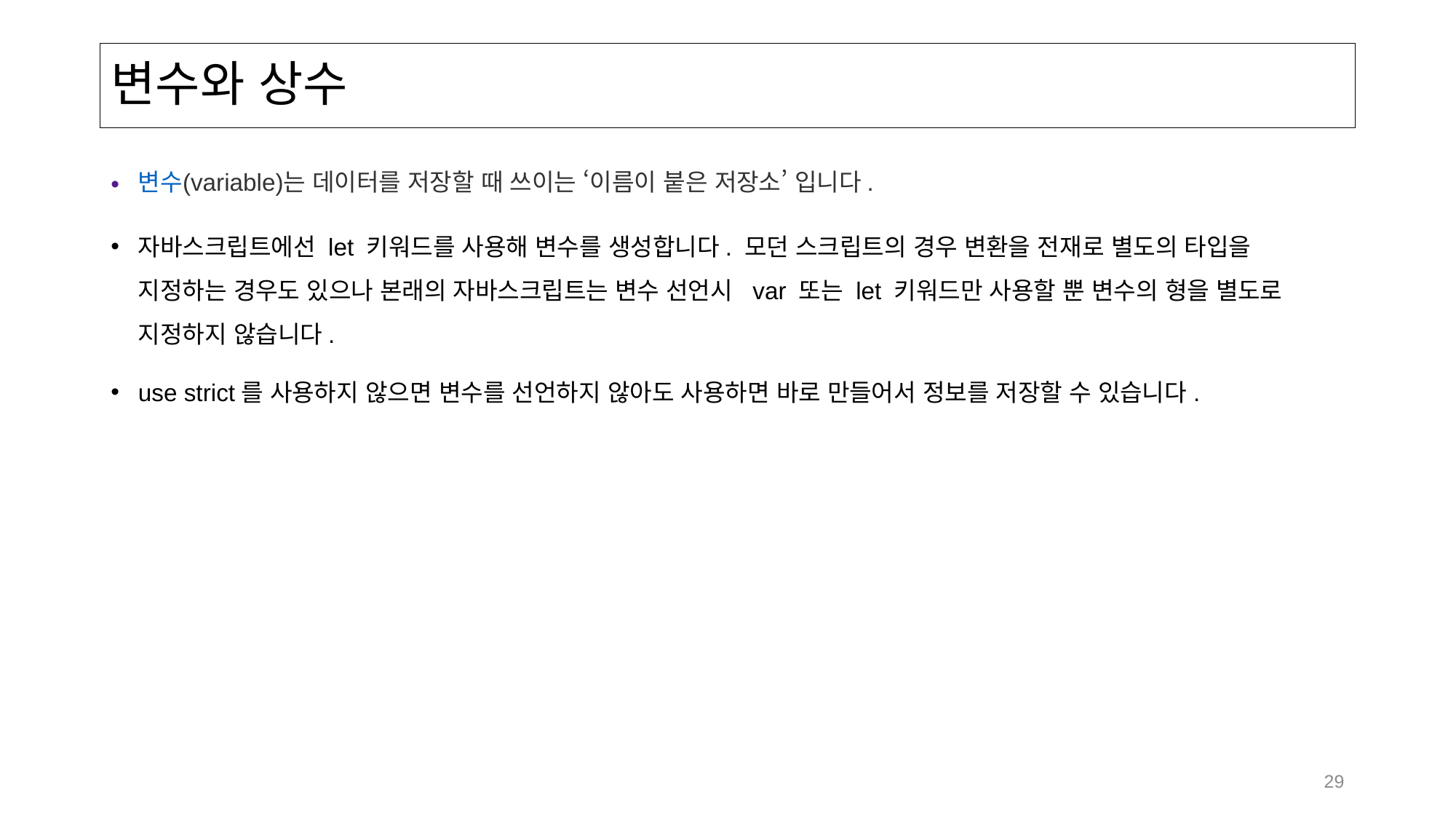

# 변수와 상수
변수(variable)는 데이터를 저장할 때 쓰이는 ‘이름이 붙은 저장소’ 입니다.
자바스크립트에선 let 키워드를 사용해 변수를 생성합니다. 모던 스크립트의 경우 변환을 전재로 별도의 타입을 지정하는 경우도 있으나 본래의 자바스크립트는 변수 선언시  var 또는 let 키워드만 사용할 뿐 변수의 형을 별도로 지정하지 않습니다.
use strict를 사용하지 않으면 변수를 선언하지 않아도 사용하면 바로 만들어서 정보를 저장할 수 있습니다.
29